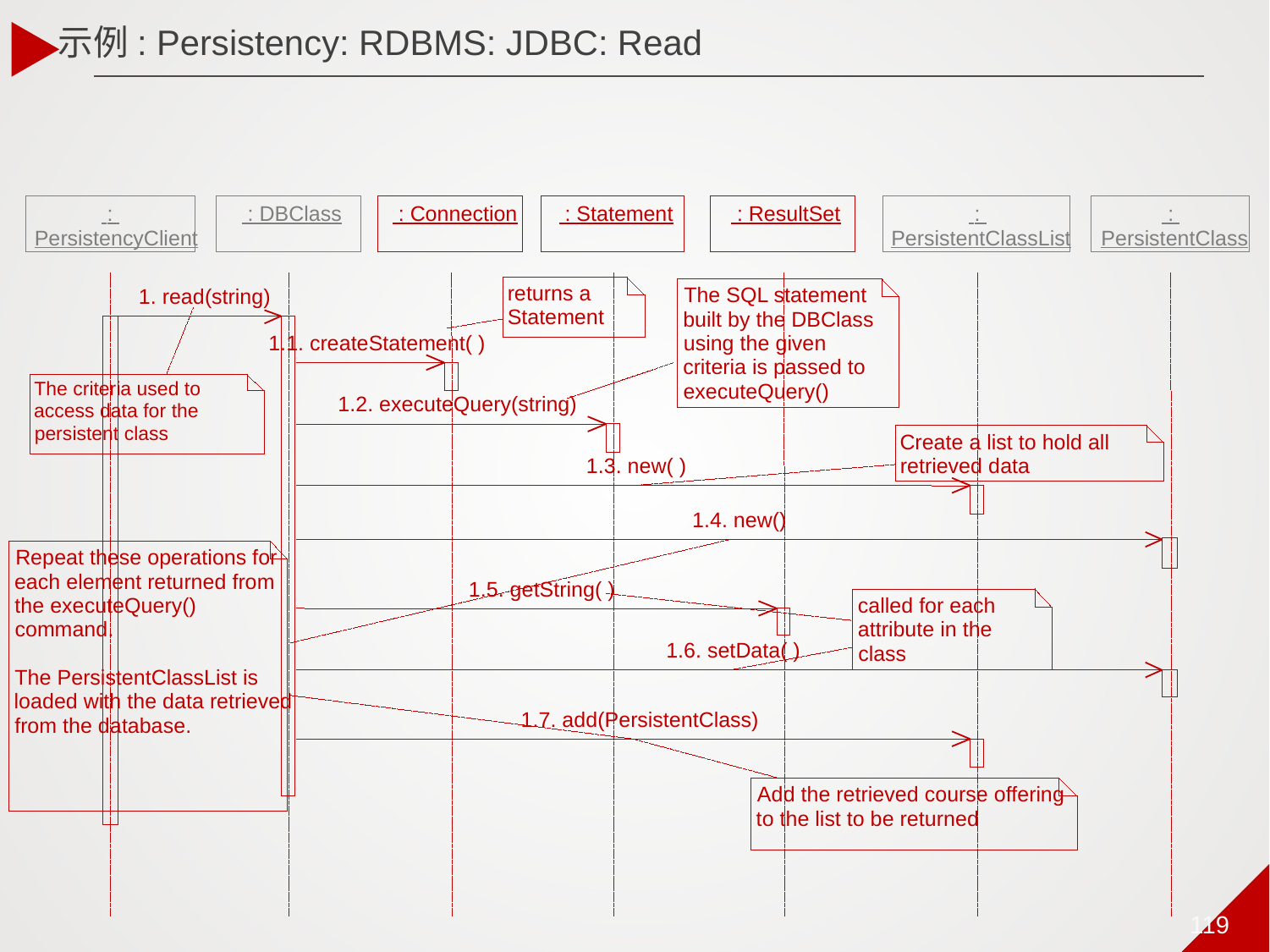

示例: Persistency: RDBMS: JDBC: Read

 :
 : DBClass
 : Connection
 : Statement
 : ResultSet
 :
 :
PersistencyClient
PersistentClassList
PersistentClass

The SQL statement
built by the DBClass
using the given
criteria is passed to
executeQuery()
returns a
1. read(string)
Statement

1.1. createStatement( )

The criteria used to
access data for the
persistent class
1.2. executeQuery(string)

Create a list to hold all
1.3. new( )
retrieved data

1.4. new()

Repeat these operations for
each element returned from
1.5. getString( )

the executeQuery()
called for each

command.
attribute in the
1.6. setData( )
class

The PersistentClassList is

loaded with the data retrieved

1.7. add(PersistentClass)
from the database.

Add the retrieved course offering
to the list to be returned